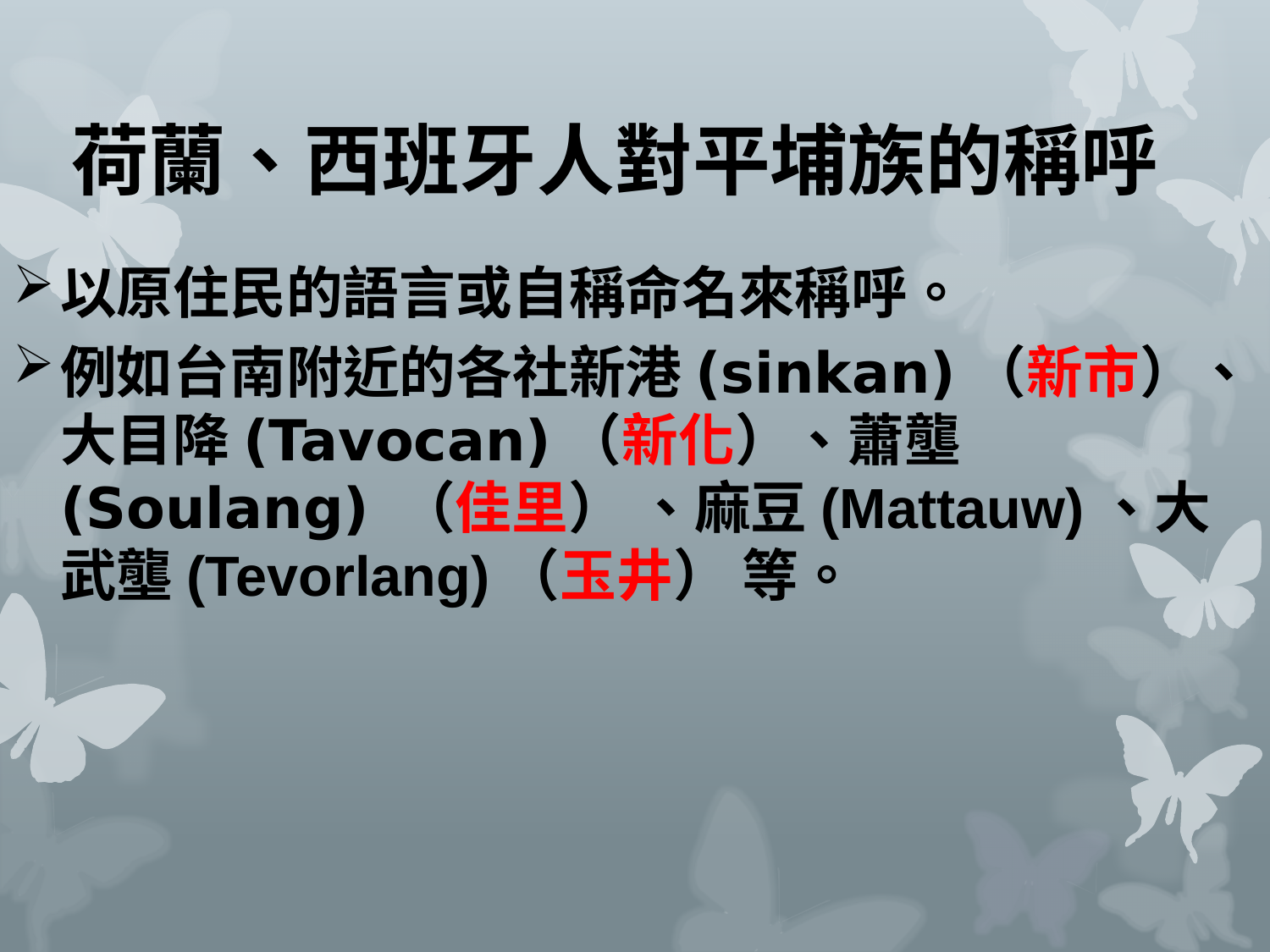

# 荷蘭、西班牙人對平埔族的稱呼
以原住民的語言或自稱命名來稱呼。
例如台南附近的各社新港(sinkan)（新市）、大目降(Tavocan)（新化）、蕭壟(Soulang) （佳里） 、麻豆(Mattauw)、大武壟(Tevorlang)（玉井） 等。